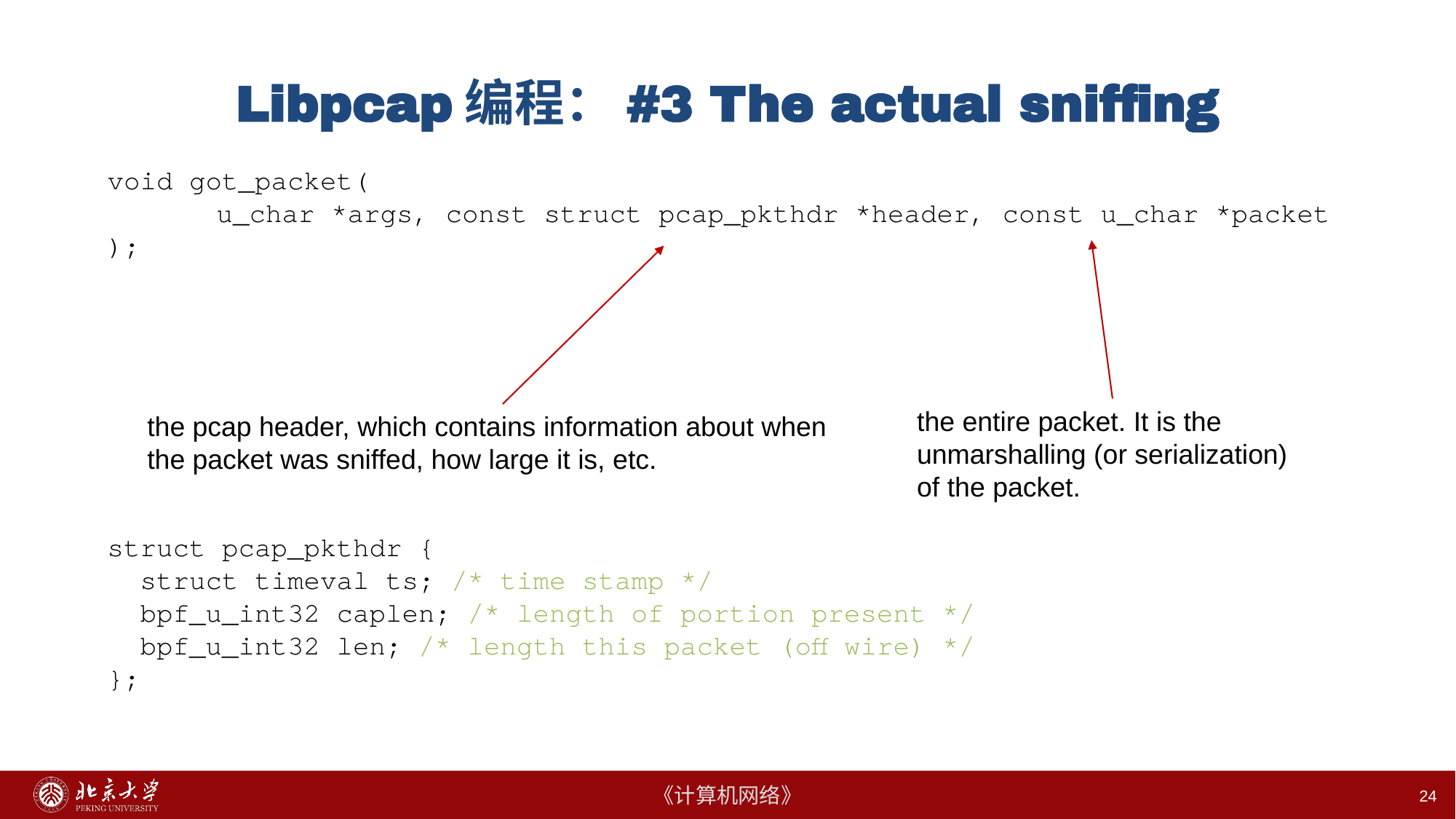

# Libpcap编程：#3 The actual sniffing
void got_packet(
	u_char *args, const struct pcap_pkthdr *header, const u_char *packet
);
the entire packet. It is the unmarshalling (or serialization) of the packet.
the pcap header, which contains information about when the packet was sniffed, how large it is, etc.
struct pcap_pkthdr {
  struct timeval ts; /* time stamp */
  bpf_u_int32 caplen; /* length of portion present */
  bpf_u_int32 len; /* length this packet (off wire) */
};
24